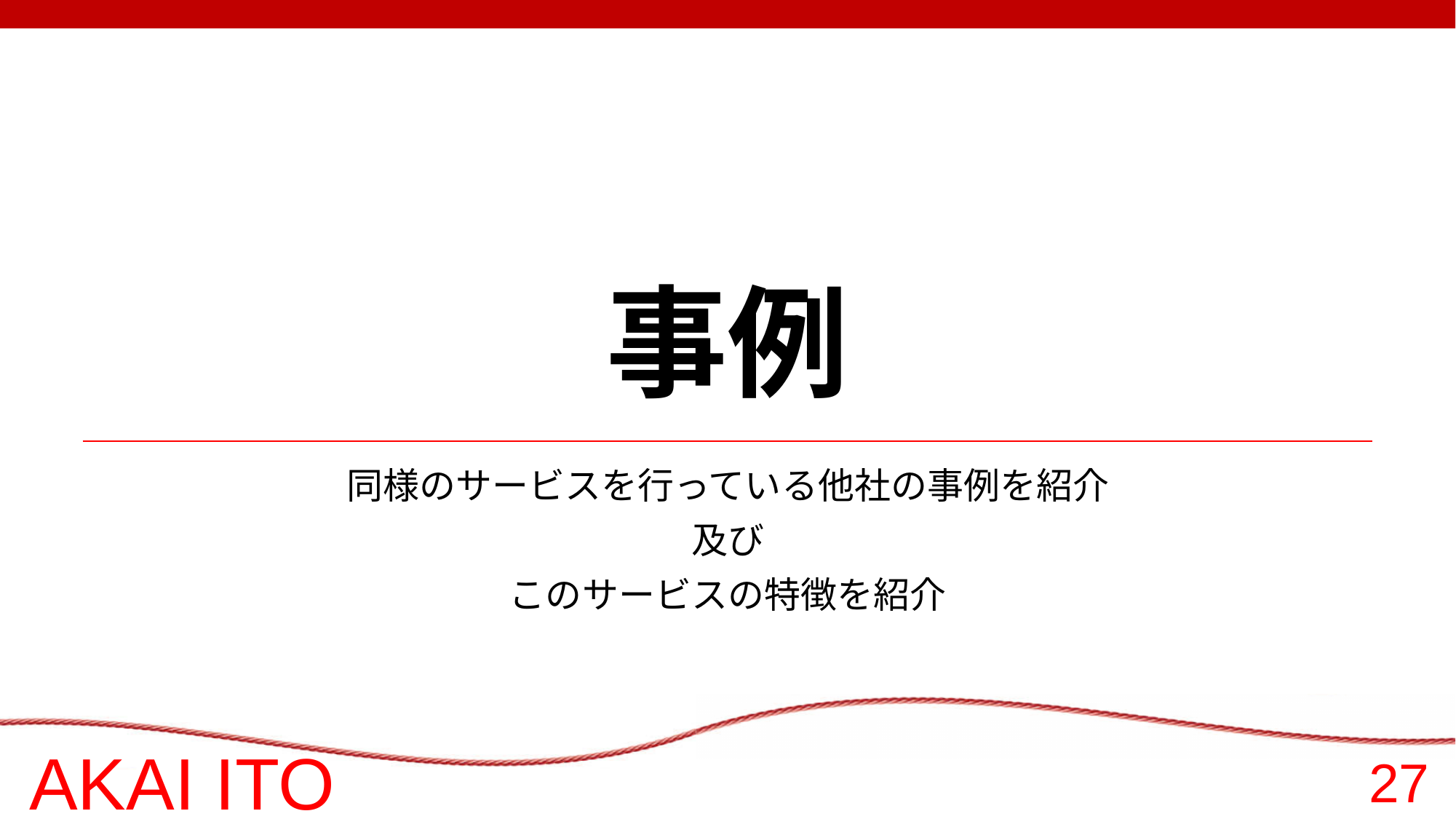

# 事例
同様のサービスを行っている他社の事例を紹介
及び
このサービスの特徴を紹介
AKAI ITO
27